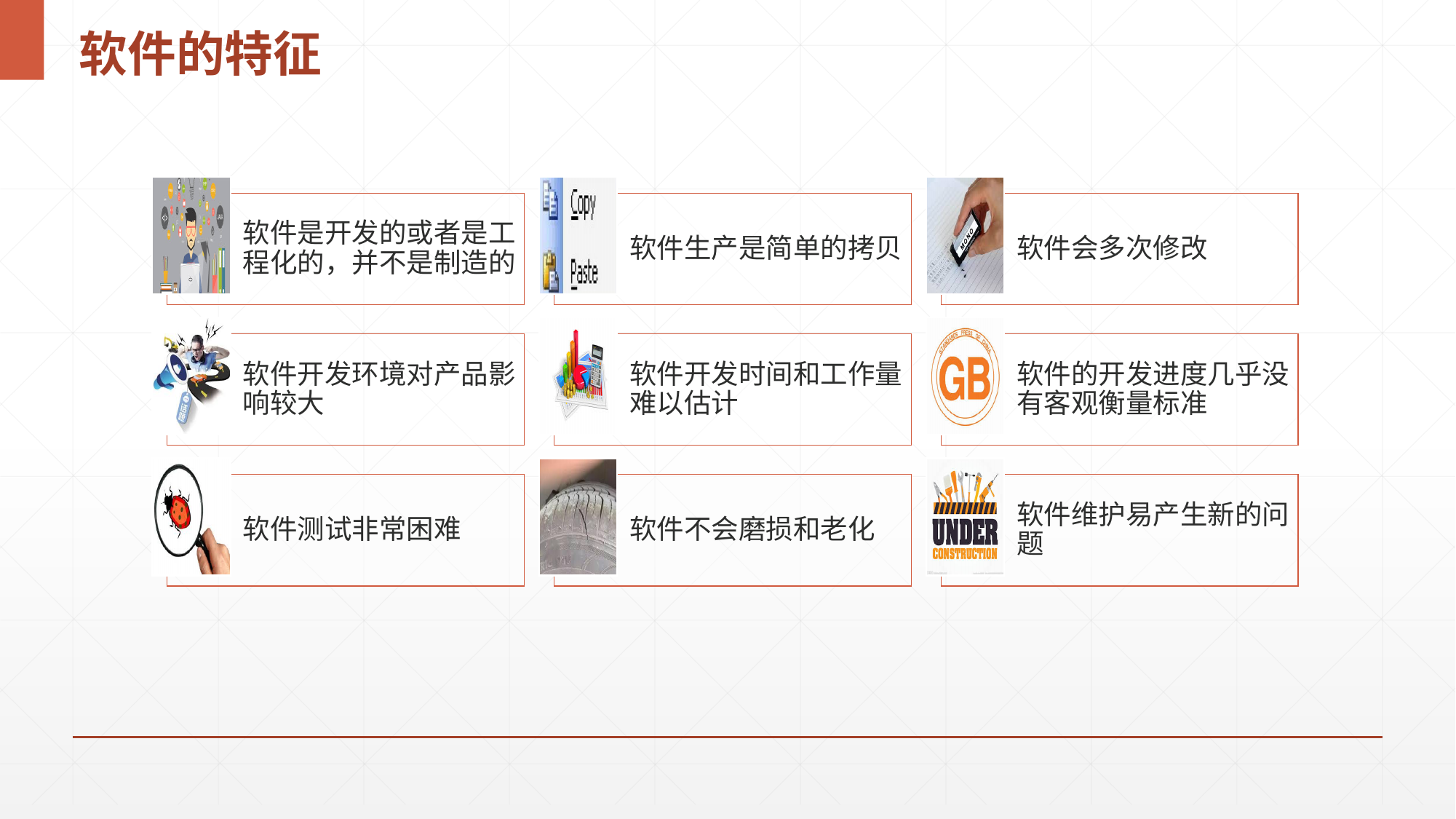

# 软件的特征
软件是开发的或者是工程化的，并不是制造的
软件生产是简单的拷贝
软件会多次修改
软件开发环境对产品影响较大
软件开发时间和工作量难以估计
软件的开发进度几乎没有客观衡量标准
软件测试非常困难
软件不会磨损和老化
软件维护易产生新的问题